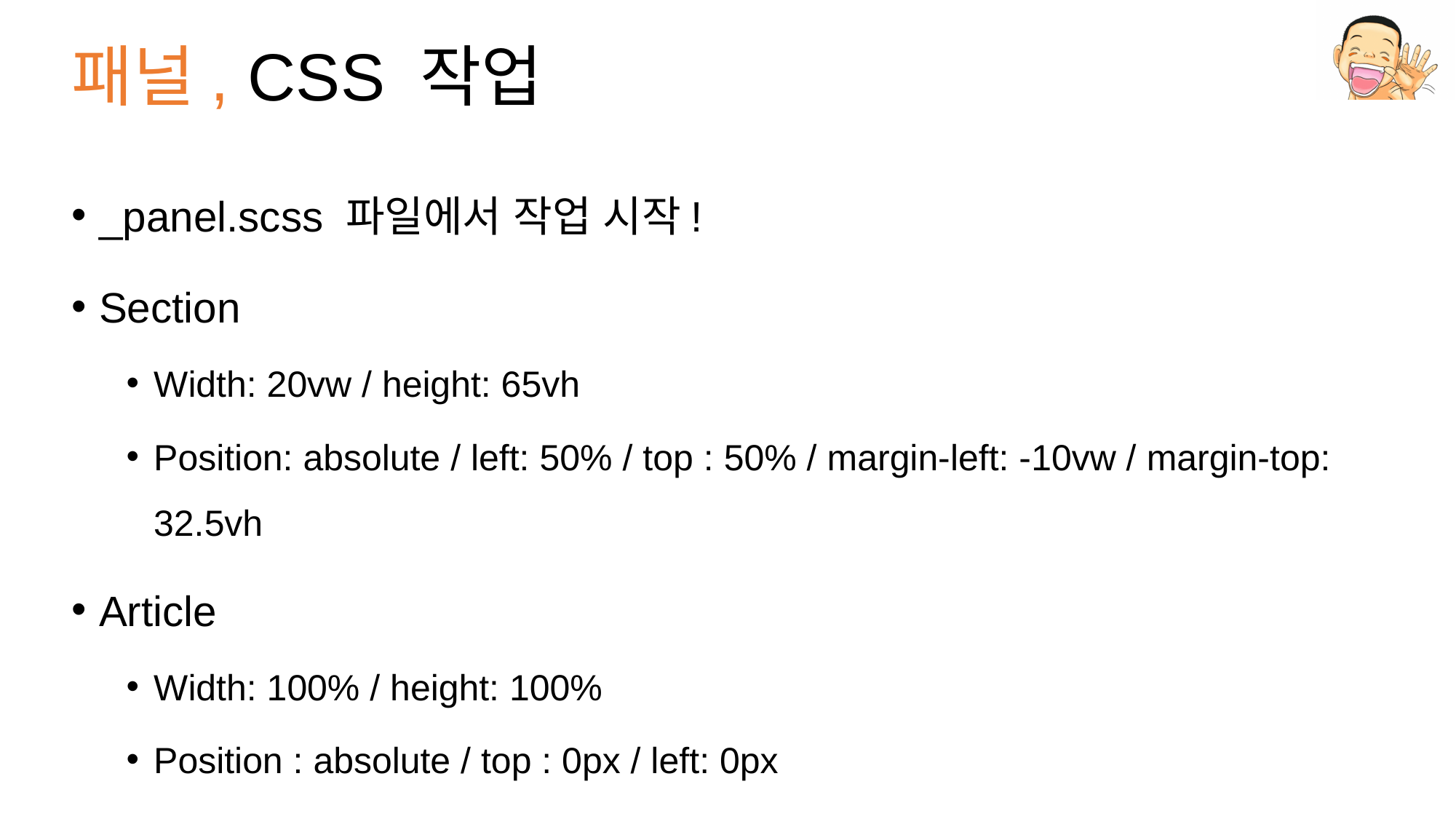

# 패널, CSS 작업
_panel.scss 파일에서 작업 시작!
Section
Width: 20vw / height: 65vh
Position: absolute / left: 50% / top : 50% / margin-left: -10vw / margin-top: 32.5vh
Article
Width: 100% / height: 100%
Position : absolute / top : 0px / left: 0px